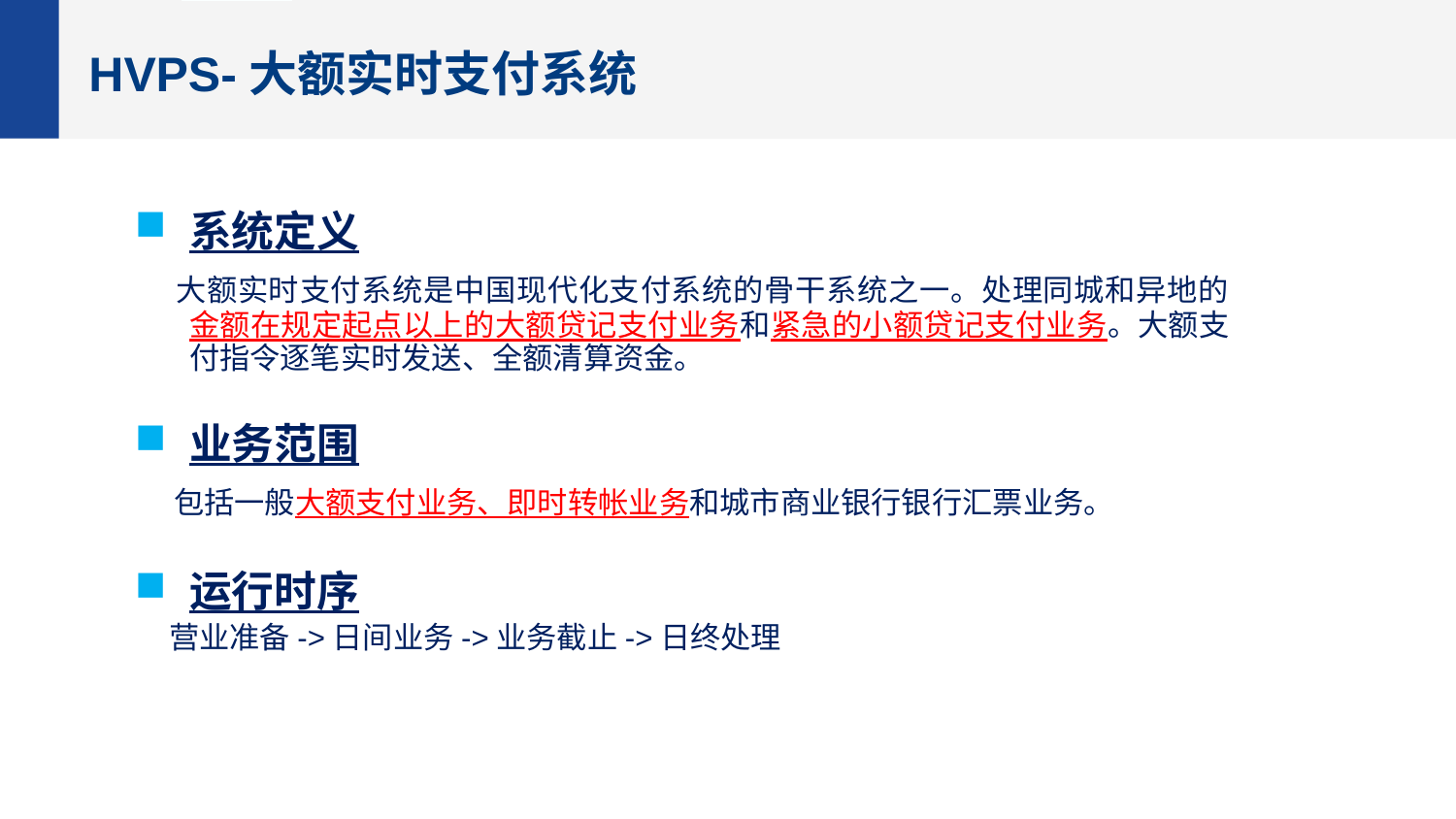

HVPS-大额实时支付系统
系统定义
   大额实时支付系统是中国现代化支付系统的骨干系统之一。处理同城和异地的金额在规定起点以上的大额贷记支付业务和紧急的小额贷记支付业务。大额支付指令逐笔实时发送、全额清算资金。

业务范围
   包括一般大额支付业务、即时转帐业务和城市商业银行银行汇票业务。

运行时序
    营业准备->日间业务->业务截止->日终处理